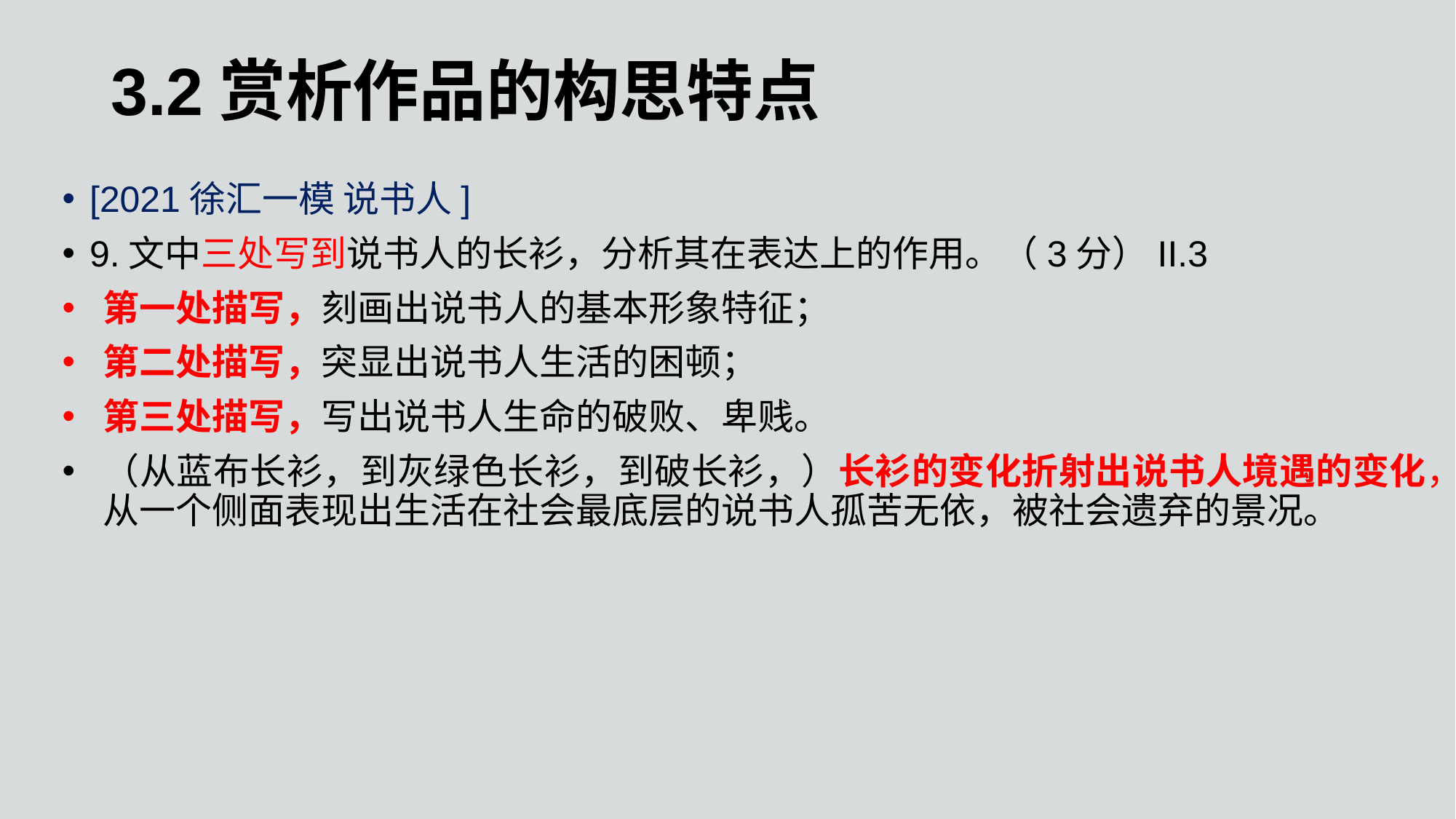

3.2赏析作品的构思特点
[2021徐汇一模 说书人]
9.文中三处写到说书人的长衫，分析其在表达上的作用。（3分）II.3
第一处描写，刻画出说书人的基本形象特征；
第二处描写，突显出说书人生活的困顿；
第三处描写，写出说书人生命的破败、卑贱。
（从蓝布长衫，到灰绿色长衫，到破长衫，）长衫的变化折射出说书人境遇的变化，从一个侧面表现出生活在社会最底层的说书人孤苦无依，被社会遗弃的景况。